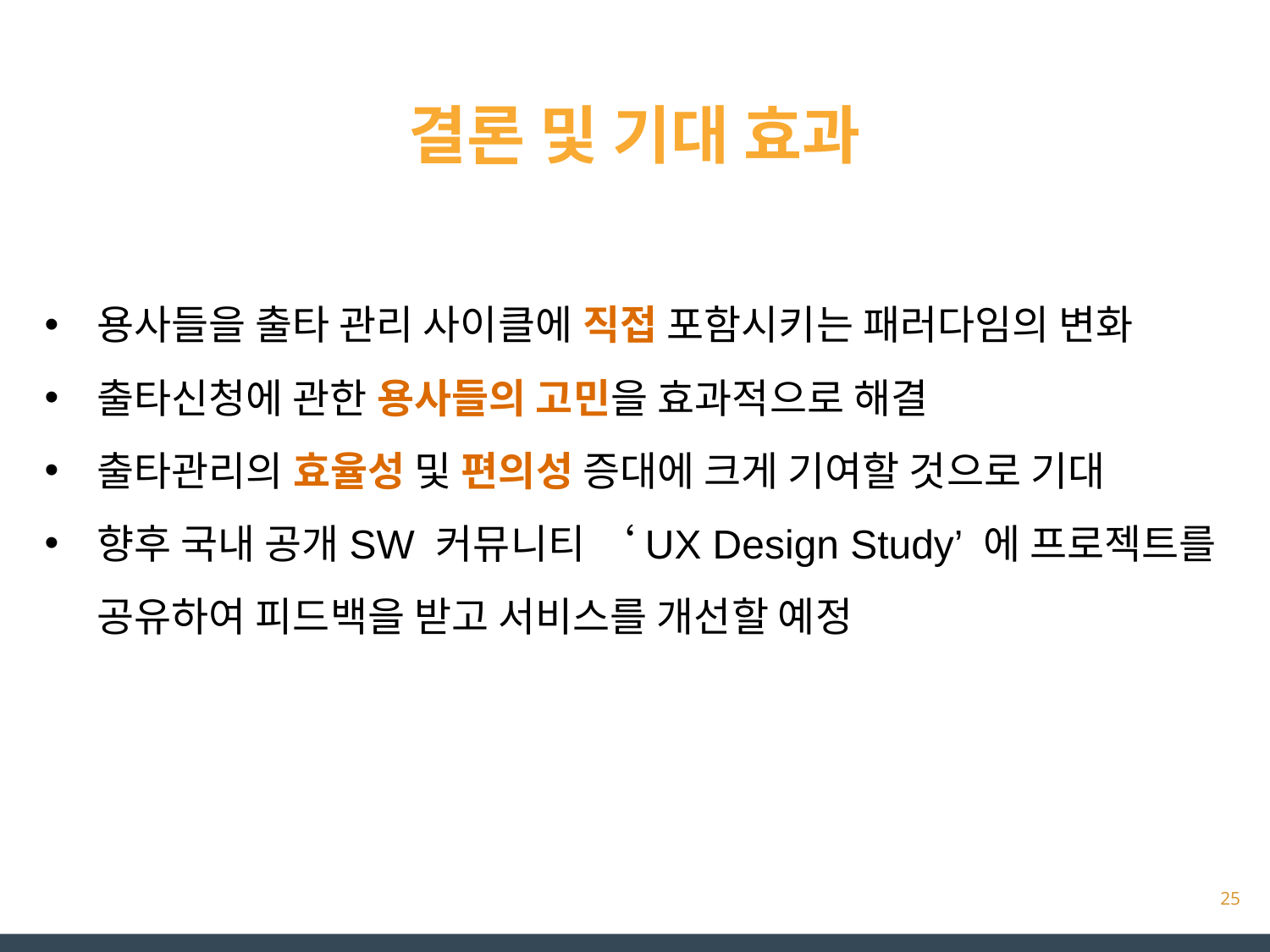

# 결론 및 기대 효과
용사들을 출타 관리 사이클에 직접 포함시키는 패러다임의 변화
출타신청에 관한 용사들의 고민을 효과적으로 해결
출타관리의 효율성 및 편의성 증대에 크게 기여할 것으로 기대
향후 국내 공개SW 커뮤니티 ‘UX Design Study’ 에 프로젝트를 공유하여 피드백을 받고 서비스를 개선할 예정
25